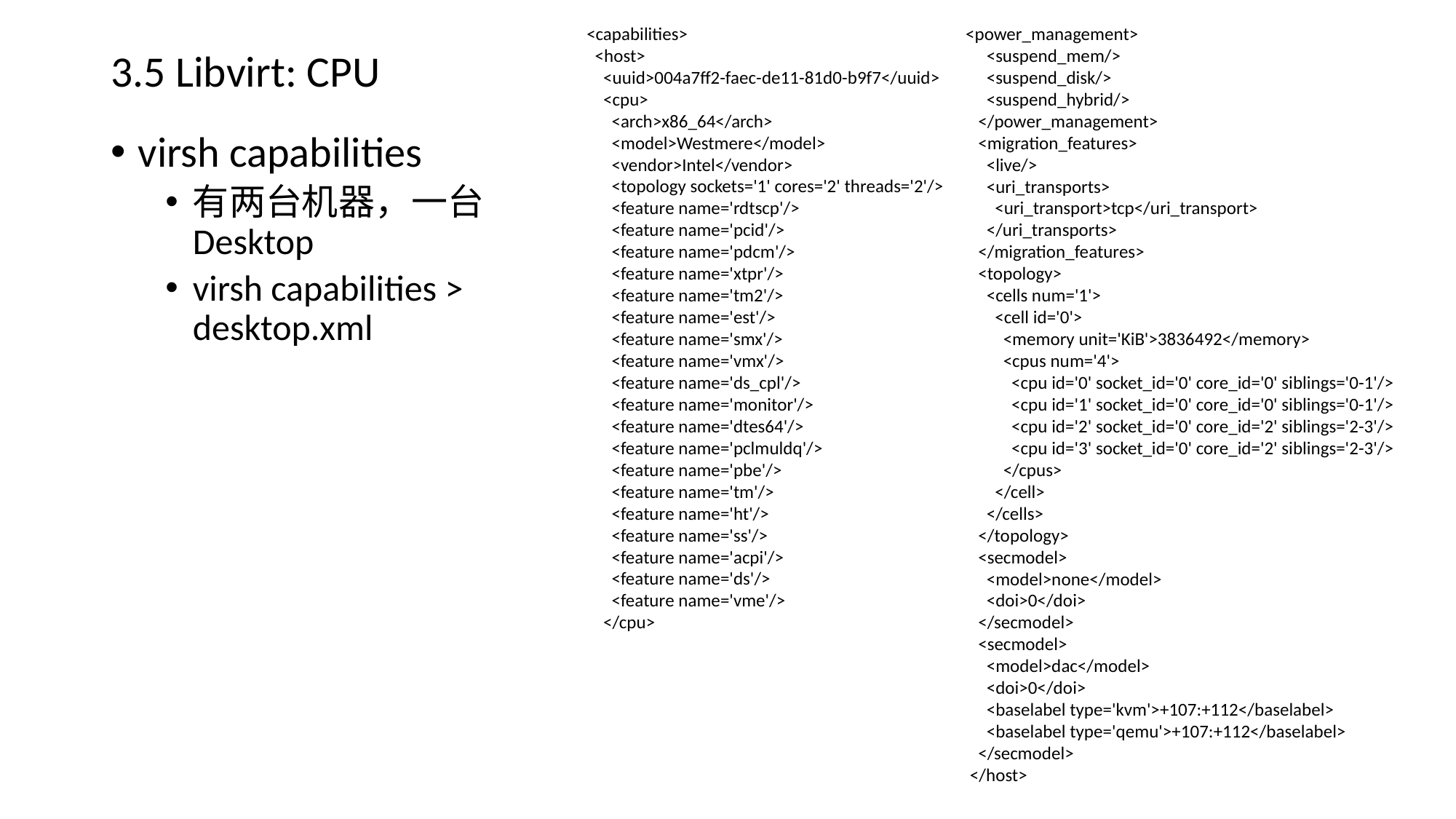

<capabilities>
  <host>
    <uuid>004a7ff2-faec-de11-81d0-b9f7</uuid>
    <cpu>
      <arch>x86_64</arch>
      <model>Westmere</model>
      <vendor>Intel</vendor>
      <topology sockets='1' cores='2' threads='2'/>
      <feature name='rdtscp'/>
      <feature name='pcid'/>
      <feature name='pdcm'/>
      <feature name='xtpr'/>
      <feature name='tm2'/>
      <feature name='est'/>
      <feature name='smx'/>
      <feature name='vmx'/>
      <feature name='ds_cpl'/>
      <feature name='monitor'/>
      <feature name='dtes64'/>
      <feature name='pclmuldq'/>
      <feature name='pbe'/>
      <feature name='tm'/>
      <feature name='ht'/>
      <feature name='ss'/>
      <feature name='acpi'/>
      <feature name='ds'/>
      <feature name='vme'/>
    </cpu>
 <power_management>
      <suspend_mem/>
      <suspend_disk/>
      <suspend_hybrid/>
    </power_management>
    <migration_features>
      <live/>
      <uri_transports>
        <uri_transport>tcp</uri_transport>
      </uri_transports>
    </migration_features>
    <topology>
      <cells num='1'>
        <cell id='0'>
          <memory unit='KiB'>3836492</memory>
          <cpus num='4'>
            <cpu id='0' socket_id='0' core_id='0' siblings='0-1'/>
            <cpu id='1' socket_id='0' core_id='0' siblings='0-1'/>
            <cpu id='2' socket_id='0' core_id='2' siblings='2-3'/>
            <cpu id='3' socket_id='0' core_id='2' siblings='2-3'/>
          </cpus>
        </cell>
      </cells>
    </topology>
    <secmodel>
      <model>none</model>
      <doi>0</doi>
    </secmodel>
    <secmodel>
      <model>dac</model>
      <doi>0</doi>
      <baselabel type='kvm'>+107:+112</baselabel>
      <baselabel type='qemu'>+107:+112</baselabel>
    </secmodel>
  </host>
# 3.5 Libvirt: CPU
virsh capabilities
有两台机器，一台Desktop
virsh capabilities > desktop.xml